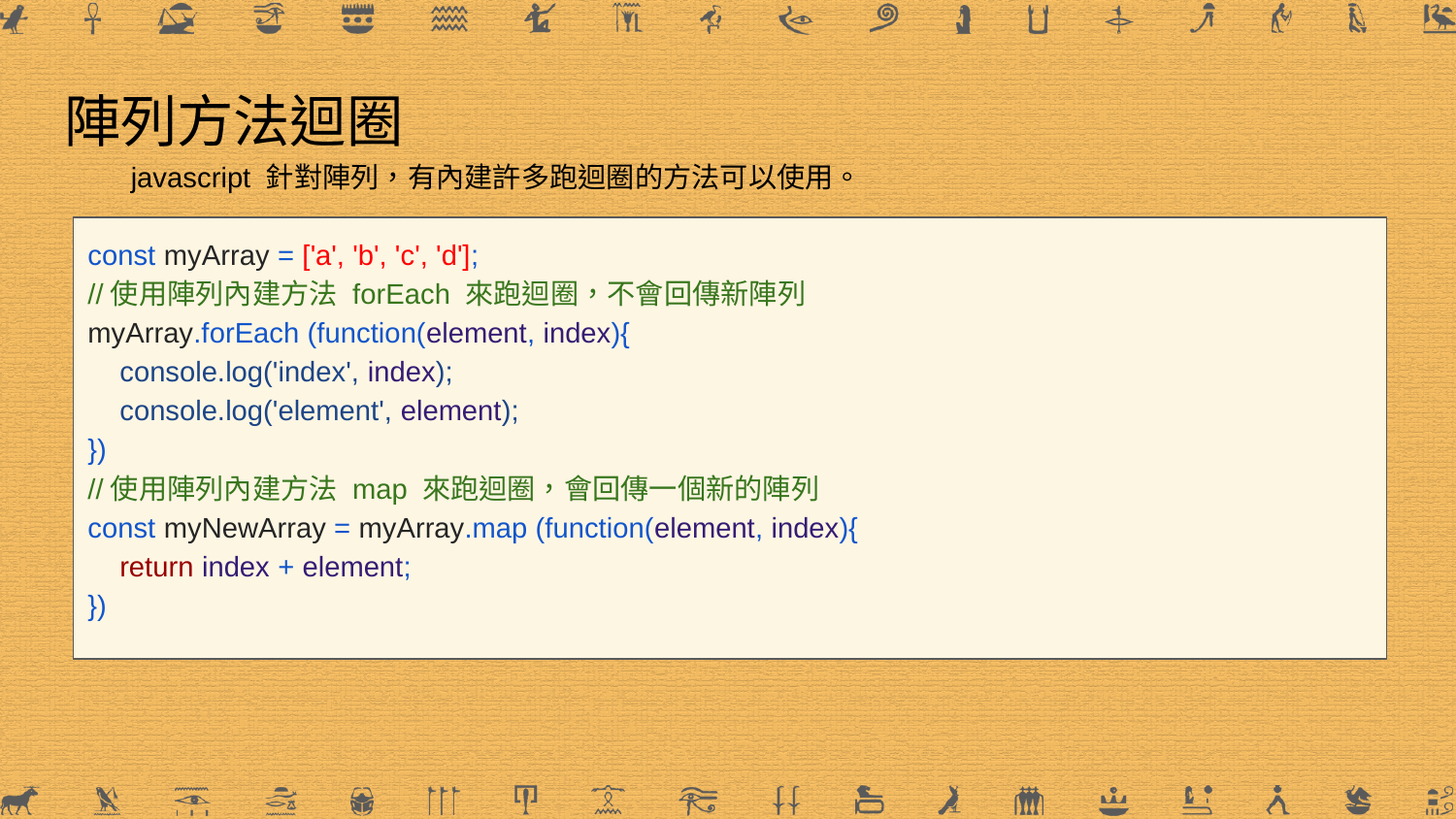

# 陣列方法迴圈
javascript 針對陣列，有內建許多跑迴圈的方法可以使用。
const myArray = ['a', 'b', 'c', 'd'];
//使用陣列內建方法 forEach 來跑迴圈，不會回傳新陣列
myArray.forEach (function(element, index){
    console.log('index', index);
    console.log('element', element);
})
//使用陣列內建方法 map 來跑迴圈，會回傳一個新的陣列
const myNewArray = myArray.map (function(element, index){
    return index + element;
})